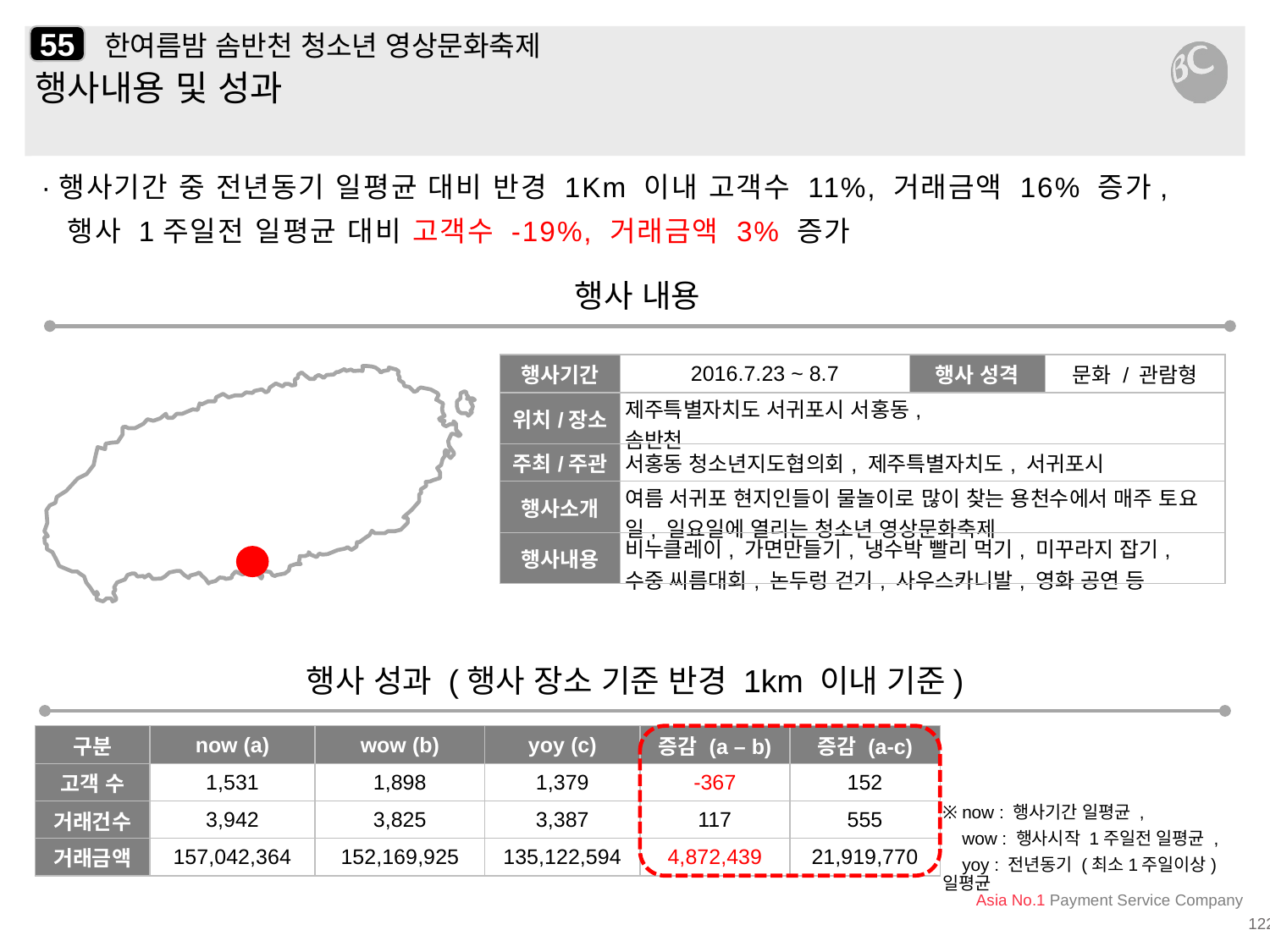

55
# 한여름밤 솜반천 청소년 영상문화축제
행사내용 및 성과
·행사기간 중 전년동기 일평균 대비 반경 1Km 이내 고객수 11%, 거래금액 16% 증가,
  행사 1주일전 일평균 대비 고객수 -19%, 거래금액 3% 증가
행사 내용
| 행사기간 | 2016.7.23 ~ 8.7 | 행사 성격 | 문화 / 관람형 |
| --- | --- | --- | --- |
| 위치/장소 | 제주특별자치도 서귀포시 서홍동, 솜반천 |  |  |
| 주최/주관 | 서홍동 청소년지도협의회, 제주특별자치도, 서귀포시 |  |  |
| 행사소개 | 여름 서귀포 현지인들이 물놀이로 많이 찾는 용천수에서 매주 토요일, 일요일에 열리는 청소년 영상문화축제 |  |  |
| 행사내용 | 비누클레이, 가면만들기, 냉수박 빨리 먹기, 미꾸라지 잡기, 수중 씨름대회, 논두렁 걷기, 사우스카니발, 영화 공연 등 |  |  |

행사 성과 (행사 장소 기준 반경 1km 이내 기준)
| 구분 | now (a) | wow (b) | yoy (c) | 증감 (a – b) | 증감 (a-c) |
| --- | --- | --- | --- | --- | --- |
| 고객 수 | 1,531 | 1,898 | 1,379 | -367 | 152 |
| 거래건수 | 3,942 | 3,825 | 3,387 | 117 | 555 |
| 거래금액 | 157,042,364 | 152,169,925 | 135,122,594 | 4,872,439 | 21,919,770 |

※ now : 행사기간 일평균 ,
    wow : 행사시작 1주일전 일평균 ,
    yoy : 전년동기 (최소1주일이상) 일평균